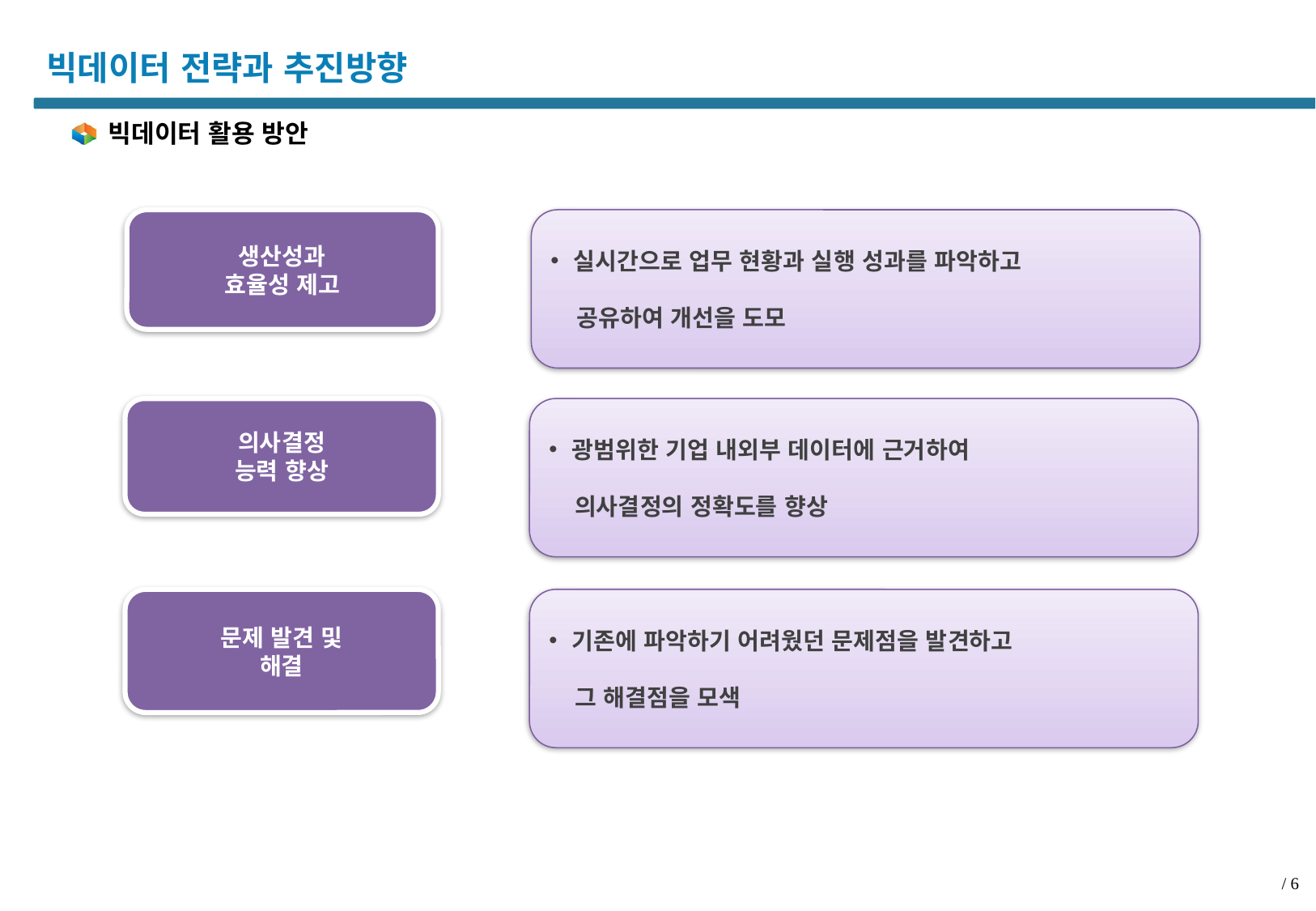

# 빅데이터 전략과 추진방향
빅데이터 활용 방안
생산성과
효율성 제고
실시간으로 업무 현황과 실행 성과를 파악하고

   공유하여 개선을 도모
의사결정
능력 향상
광범위한 기업 내외부 데이터에 근거하여

   의사결정의 정확도를 향상
문제 발견 및
해결
기존에 파악하기 어려웠던 문제점을 발견하고

   그 해결점을 모색
/ 6